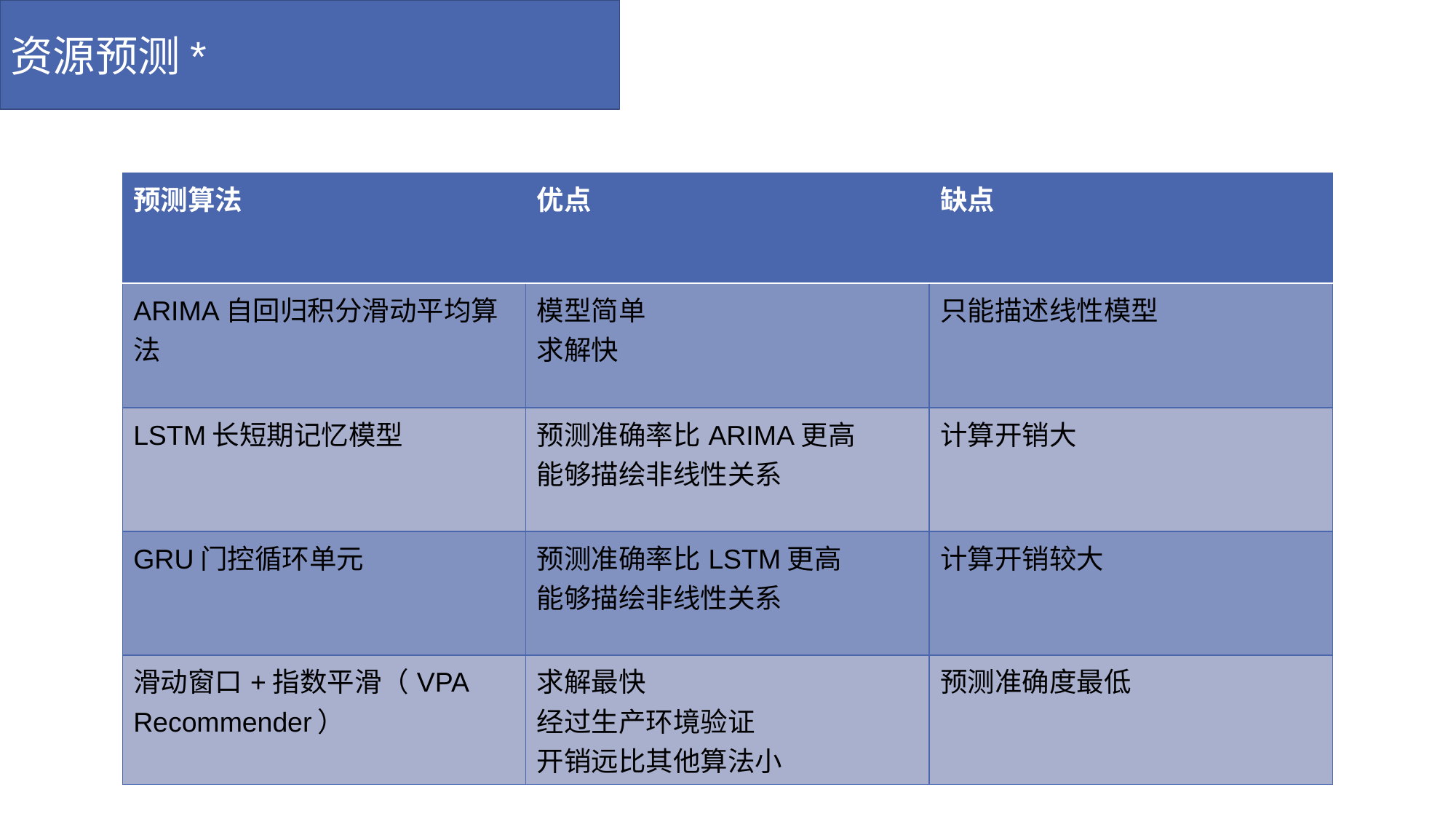

资源预测*
| 预测算法 | 优点 | 缺点 |
| --- | --- | --- |
| ARIMA自回归积分滑动平均算法 | 模型简单 求解快 | 只能描述线性模型 |
| LSTM长短期记忆模型 | 预测准确率比ARIMA更高 能够描绘非线性关系 | 计算开销大 |
| GRU门控循环单元 | 预测准确率比LSTM更高 能够描绘非线性关系 | 计算开销较大 |
| 滑动窗口+指数平滑（VPA Recommender） | 求解最快 经过生产环境验证 开销远比其他算法小 | 预测准确度最低 |